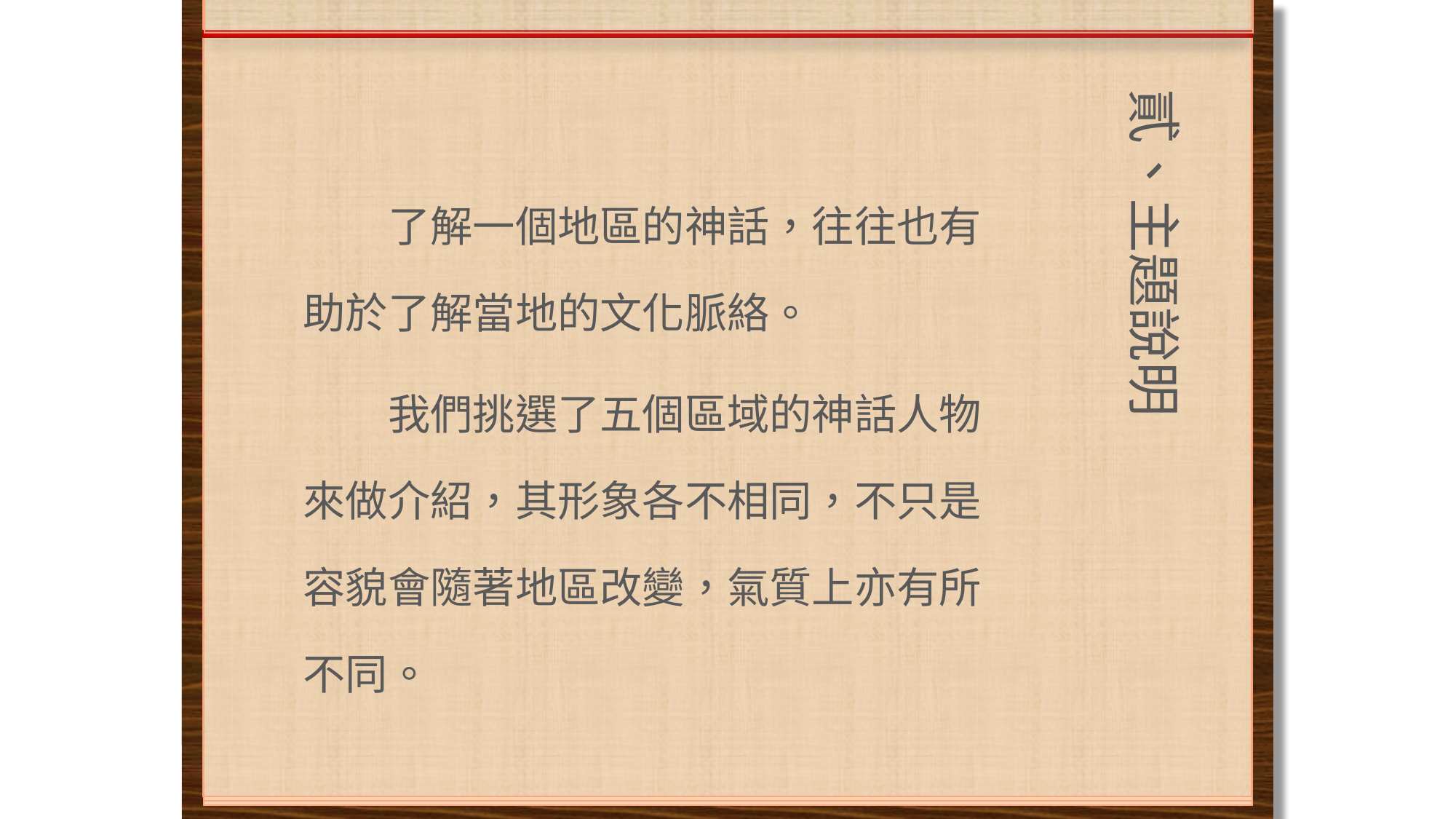

貳、主題說明
　　了解一個地區的神話，往往也有助於了解當地的文化脈絡。
　　我們挑選了五個區域的神話人物來做介紹，其形象各不相同，不只是容貌會隨著地區改變，氣質上亦有所不同。